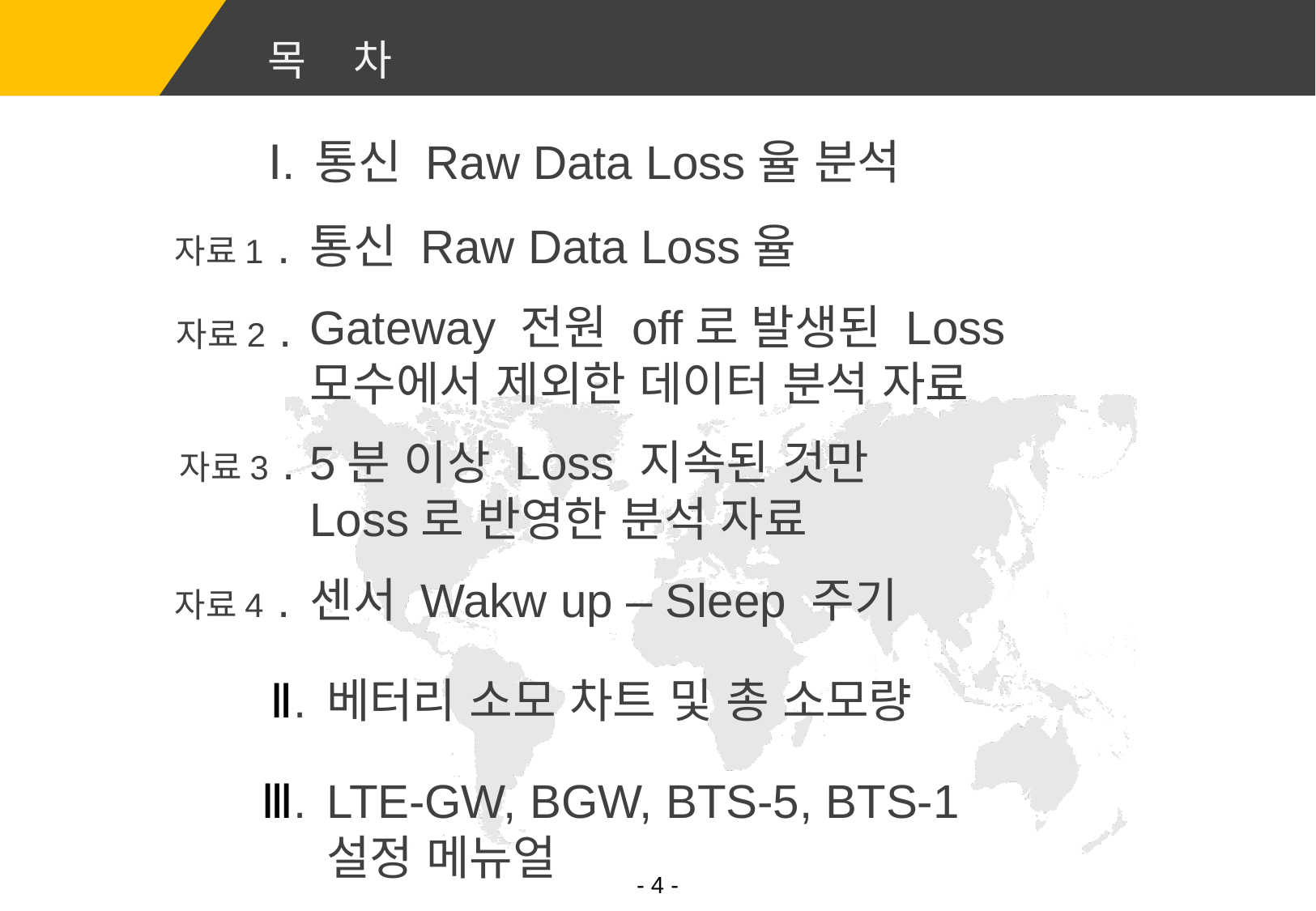

목    차
Ⅰ.
통신 Raw Data Loss율 분석
자료1 .
통신 Raw Data Loss율
Gateway 전원 off로 발생된 Loss 모수에서 제외한 데이터 분석 자료
자료2 .
자료3 .
5분 이상 Loss 지속된 것만 Loss로 반영한 분석 자료
자료4 .
센서 Wakw up – Sleep 주기
Ⅱ.
베터리 소모 차트 및 총 소모량
Ⅲ.
LTE-GW, BGW, BTS-5, BTS-1 설정 메뉴얼